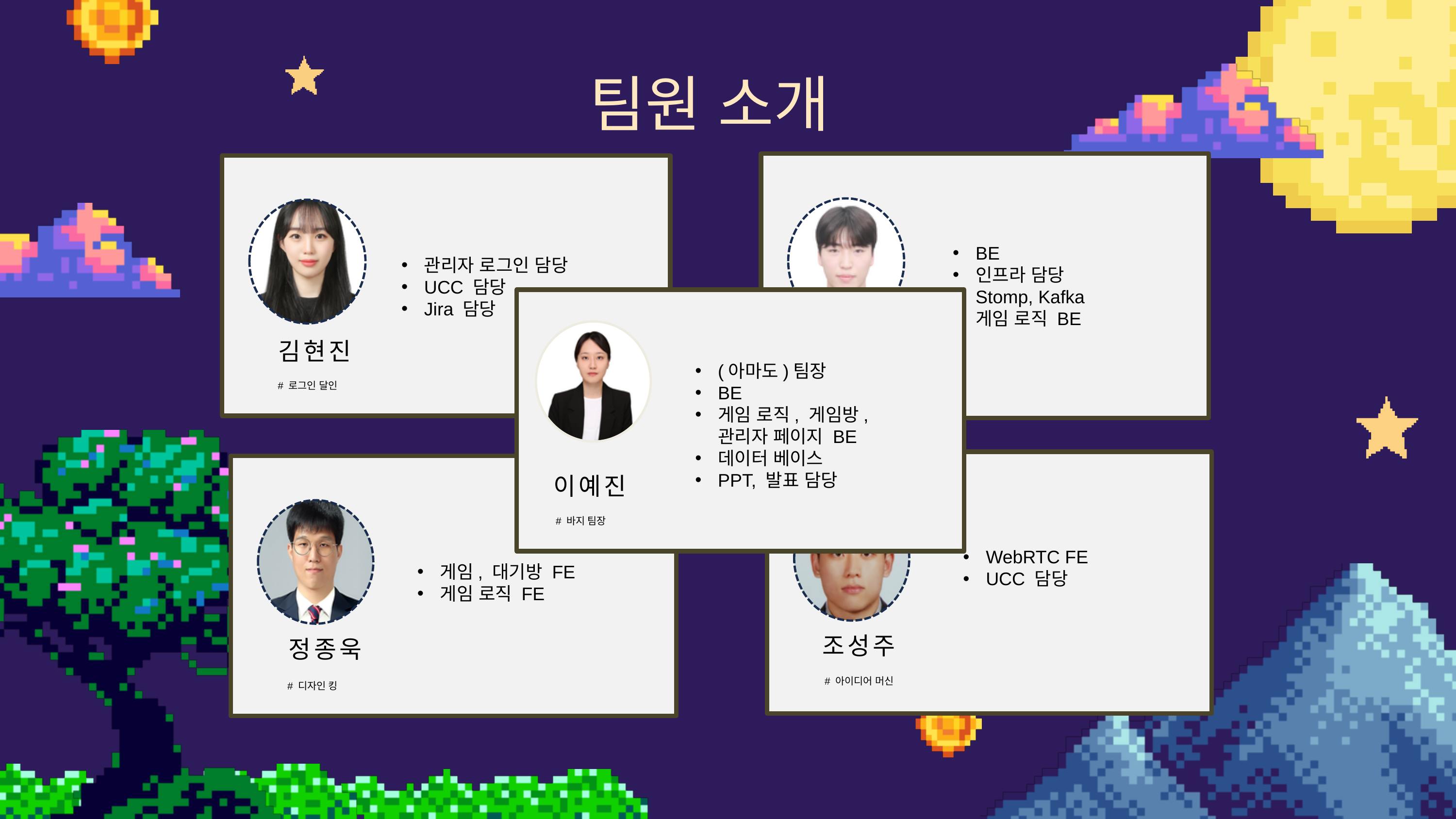

팀원 소개

이대영
# 기술의 신

김현진
# 로그인 달인

BE
인프라 담당
Stomp, Kafka
게임 로직 BE
관리자 로그인 담당
UCC 담당
Jira 담당

이예진
# 바지 팀장

(아마도)팀장
BE
게임 로직, 게임방, 관리자 페이지 BE
데이터 베이스
PPT, 발표 담당

조성주
# 아이디어 머신

정종욱
# 디자인 킹
WebRTC FE
UCC 담당

게임, 대기방 FE
게임 로직 FE